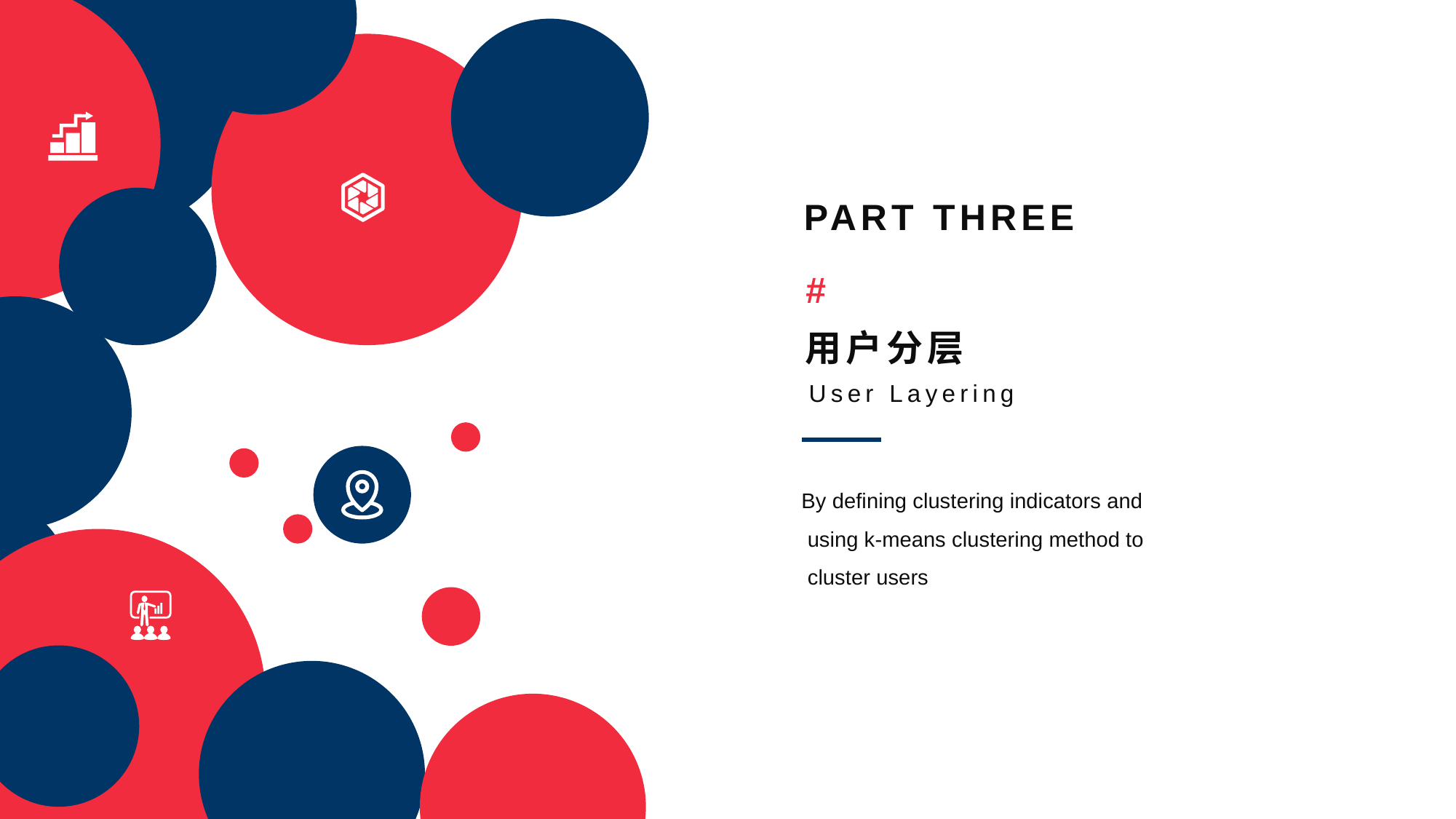

PART THREE
#

用户分层
User Layering

By defining clustering indicators and
 using k-means clustering method to
 cluster users